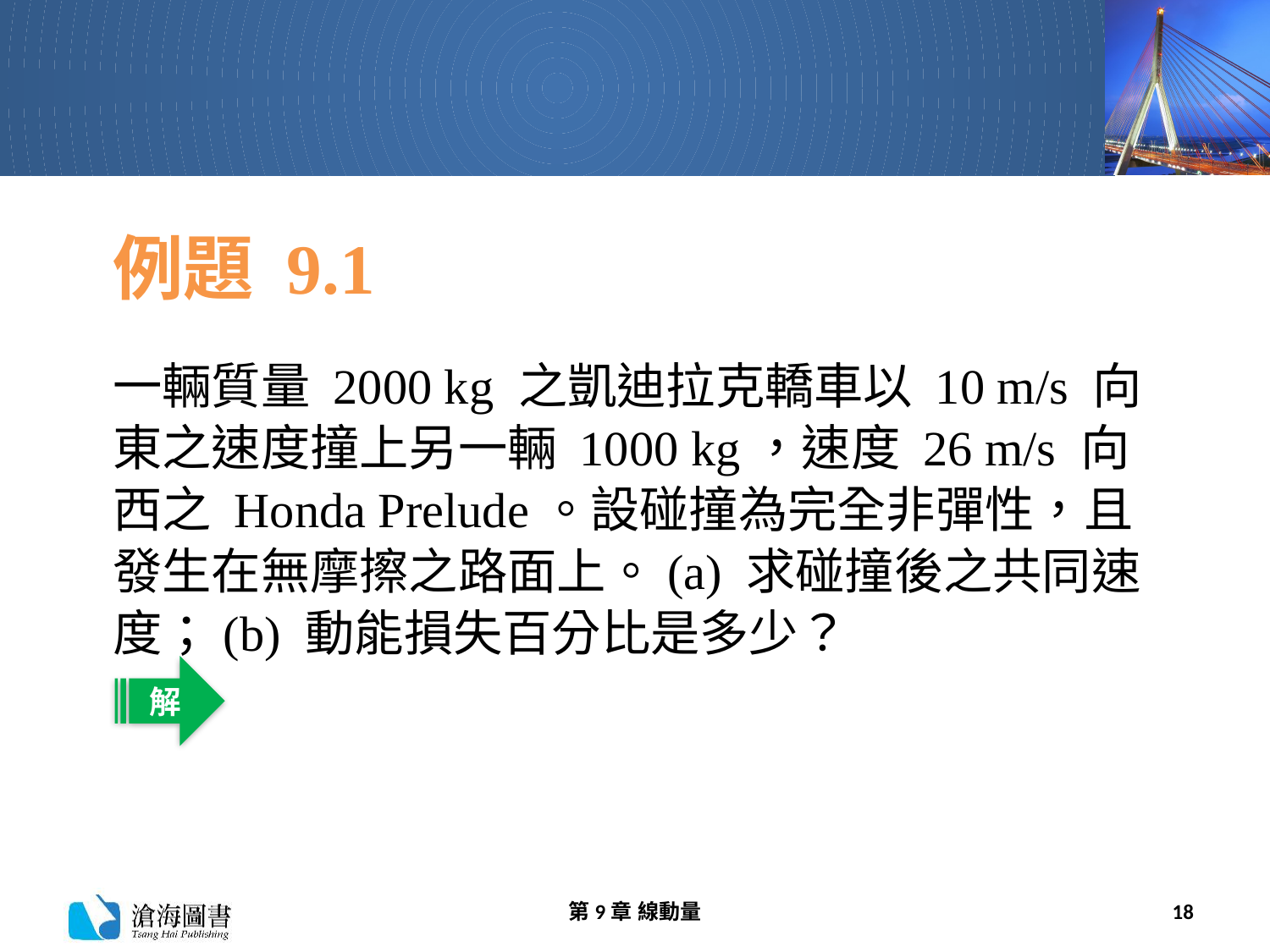

# 例題 9.1
一輛質量 2000 kg 之凱迪拉克轎車以 10 m/s 向東之速度撞上另一輛 1000 kg，速度 26 m/s 向西之 Honda Prelude。設碰撞為完全非彈性，且發生在無摩擦之路面上。(a) 求碰撞後之共同速度；(b) 動能損失百分比是多少？

解
第9章 線動量
18